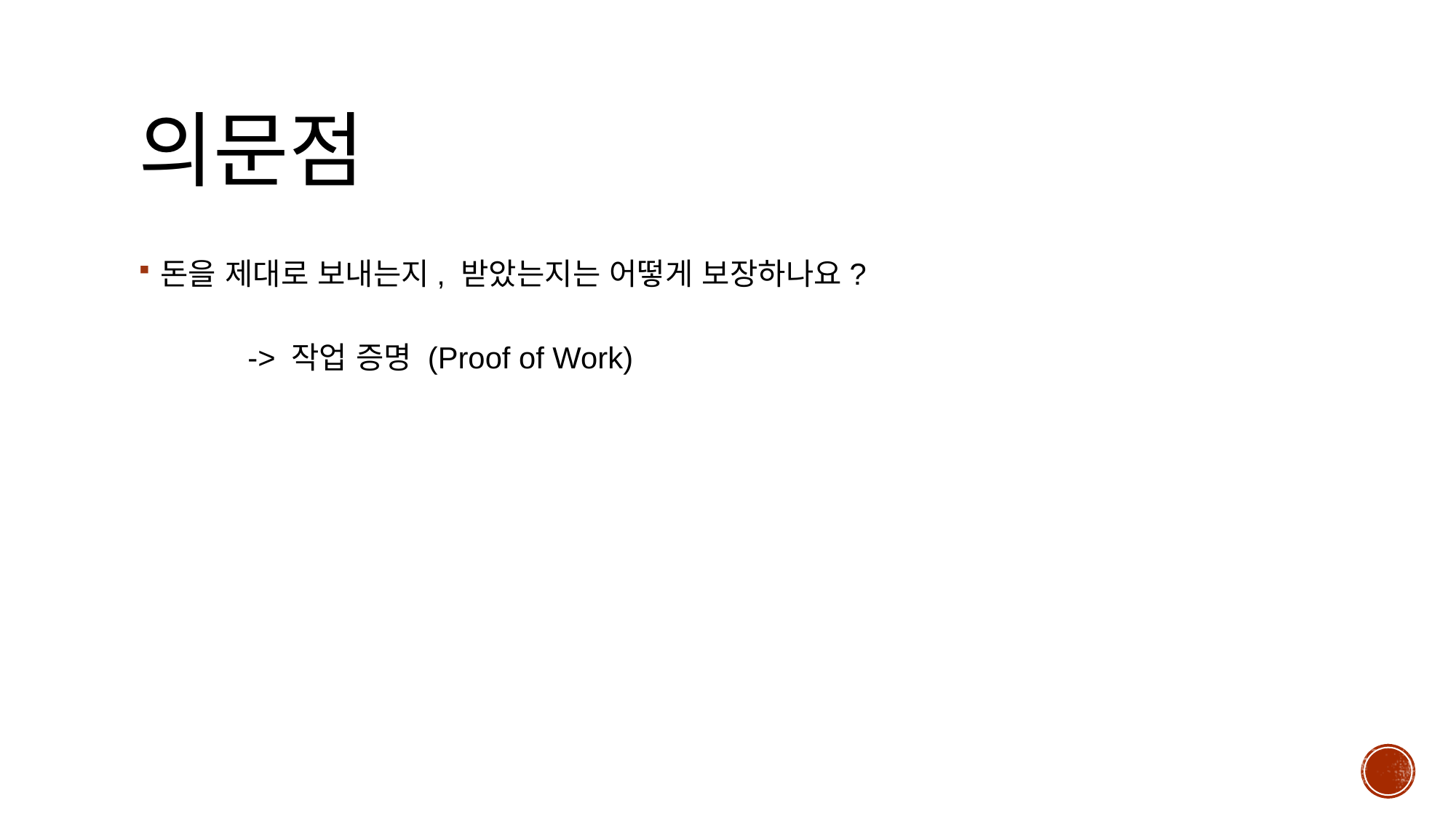

# 의문점
돈을 제대로 보내는지, 받았는지는 어떻게 보장하나요?
	-> 작업 증명 (Proof of Work)